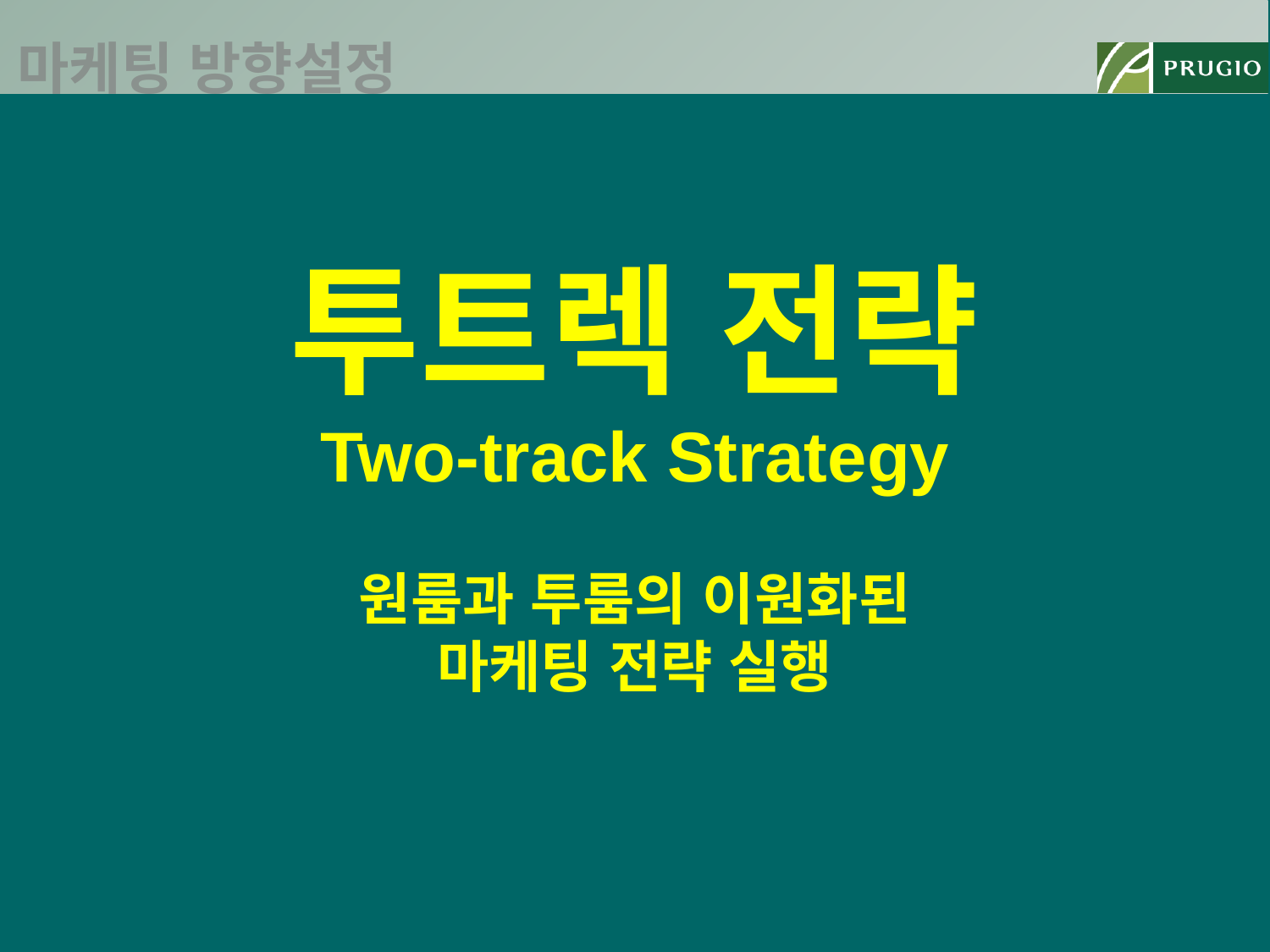

마케팅 방향설정
투트렉 전략
Two-track Strategy

원룸과 투룸의 이원화된
마케팅 전략 실행